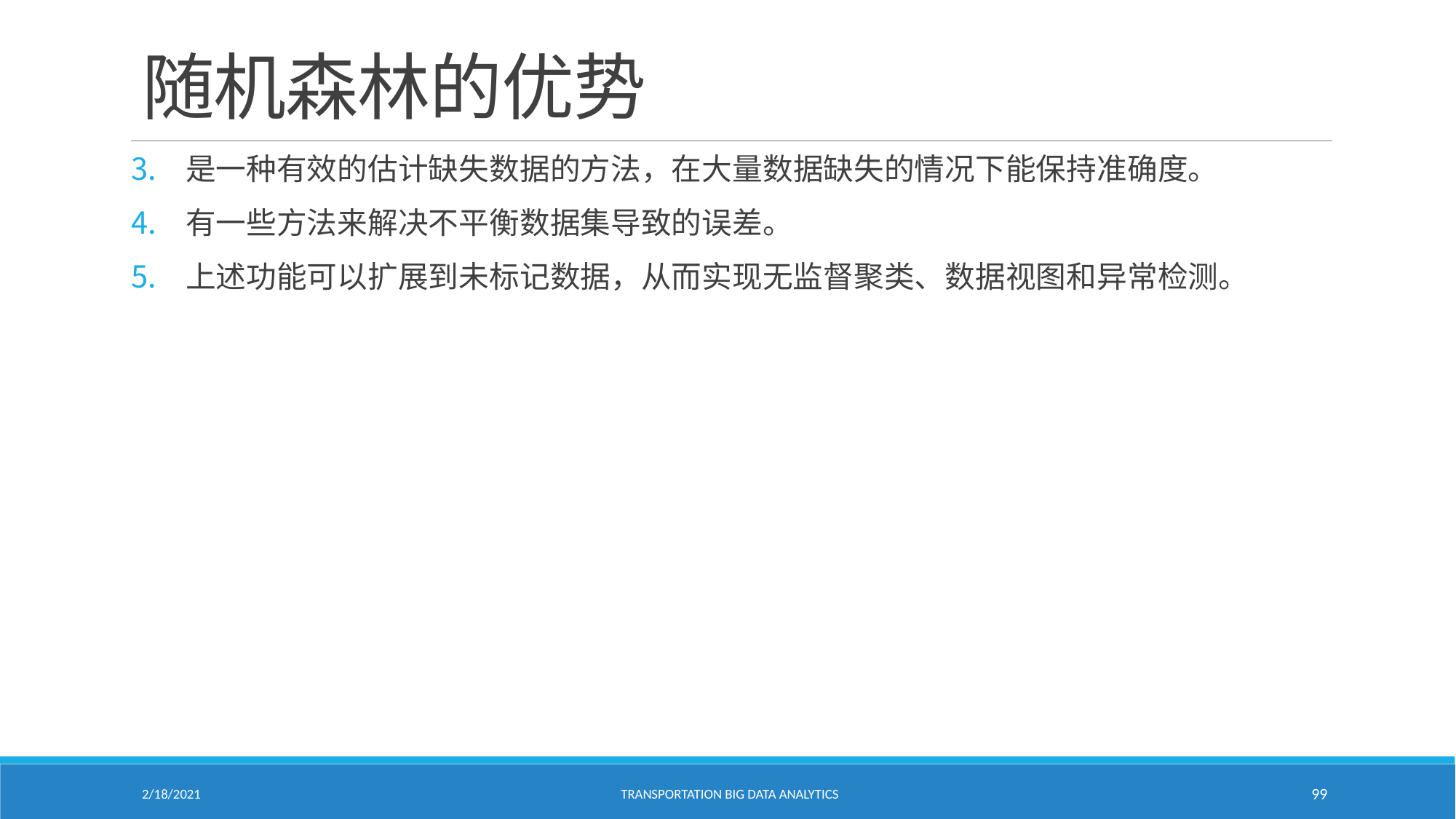

# 随机森林的优势
是一种有效的估计缺失数据的方法，在大量数据缺失的情况下能保持准确度。
有一些方法来解决不平衡数据集导致的误差。
上述功能可以扩展到未标记数据，从而实现无监督聚类、数据视图和异常检测。
2/18/2021
Transportation Big Data Analytics
99